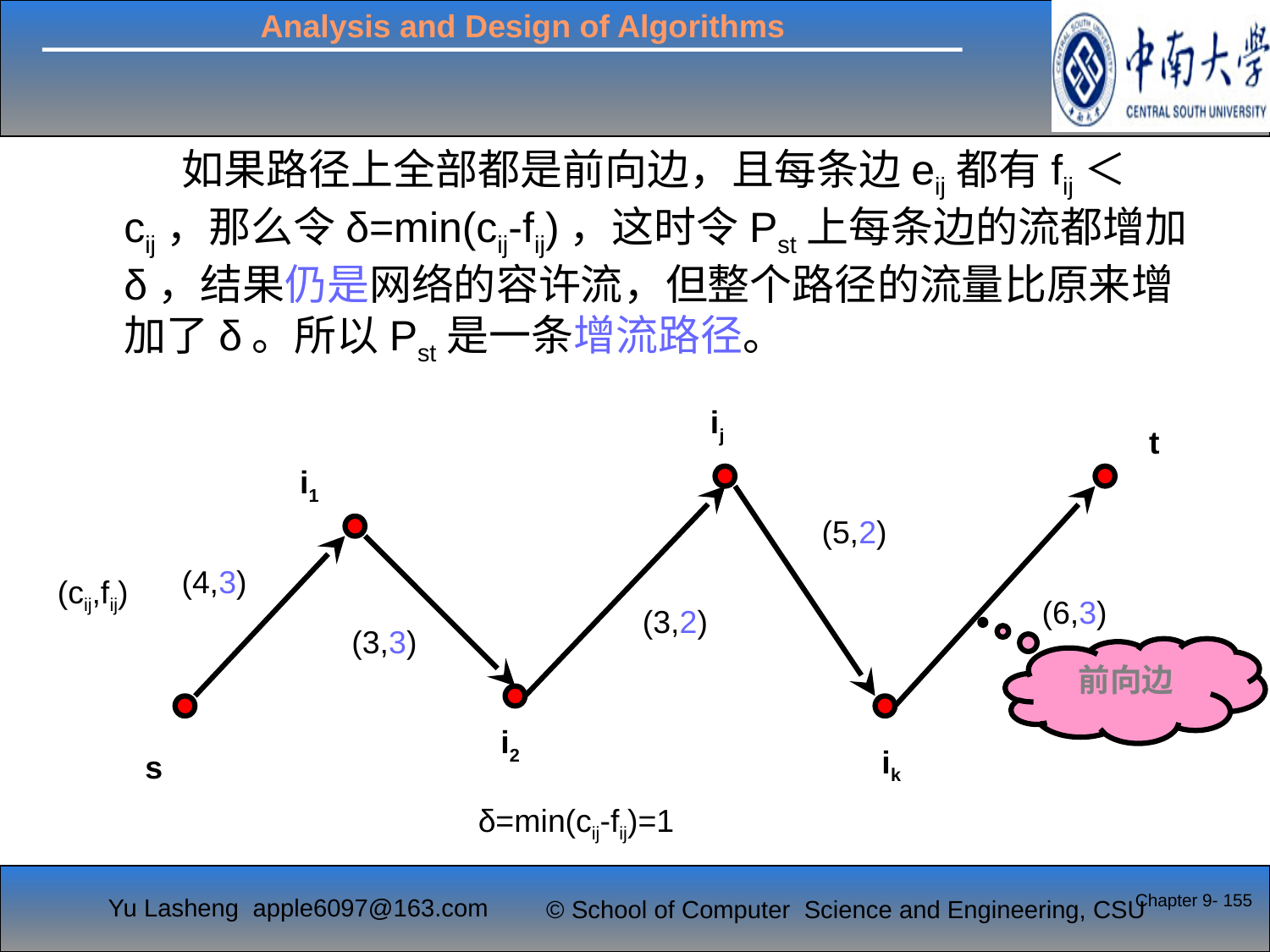

#
          如果路径上全部都是前向边，且每条边eij都有fij＜cij，那么令δ=min(cij-fij)，这时令Pst上每条边的流都增加δ，结果仍是网络的容许流，但整个路径的流量比原来增加了δ。所以Pst是一条增流路径。
ij
t
i1

i2
ik
s
(5,1)
(4,2)
(6,2)
(3,1)
(3,2)
(cij,fij)
(5,2)
(4,3)
(6,3)
(3,2)
(3,3)
前向边
δ=min(cij-fij)=1
Chapter 9- 155